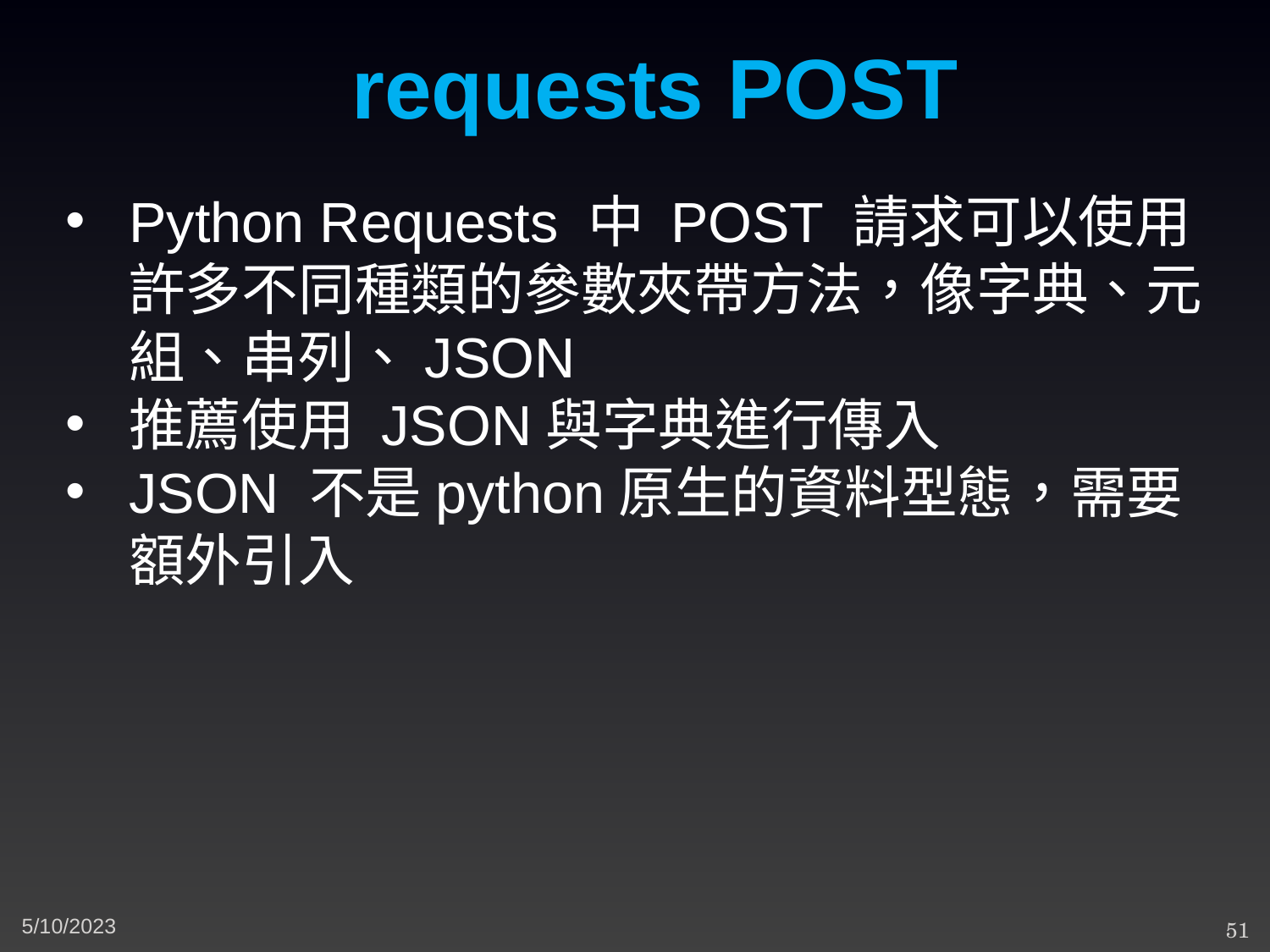

requests POST
Python Requests 中 POST 請求可以使用許多不同種類的參數夾帶方法，像字典、元組、串列、JSON
推薦使用 JSON與字典進行傳入
JSON 不是python原生的資料型態，需要額外引入
5/10/2023
51